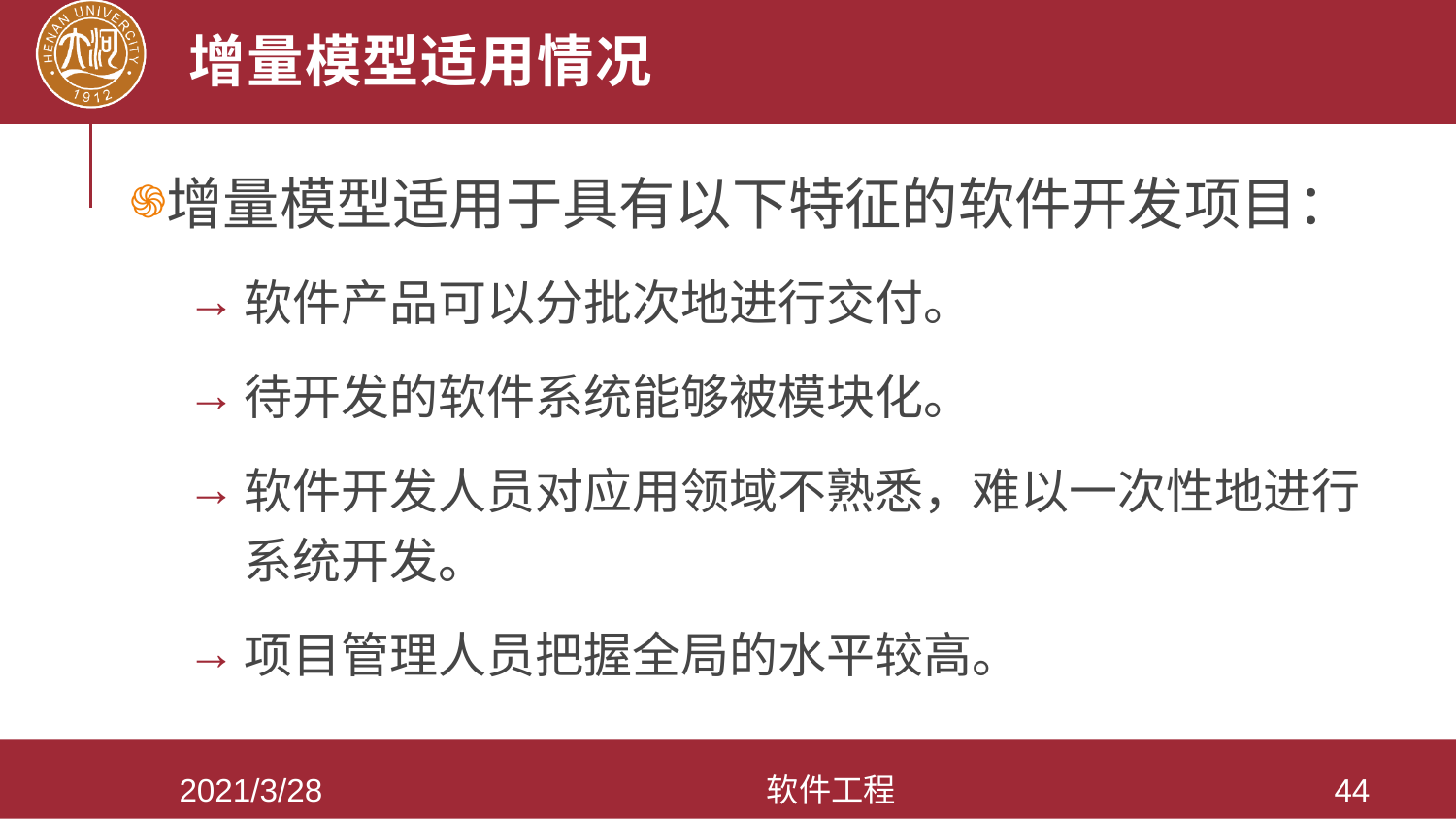

# 增量模型适用情况
增量模型适用于具有以下特征的软件开发项目：
软件产品可以分批次地进行交付。
待开发的软件系统能够被模块化。
软件开发人员对应用领域不熟悉，难以一次性地进行系统开发。
项目管理人员把握全局的水平较高。
2021/3/28
软件工程
44